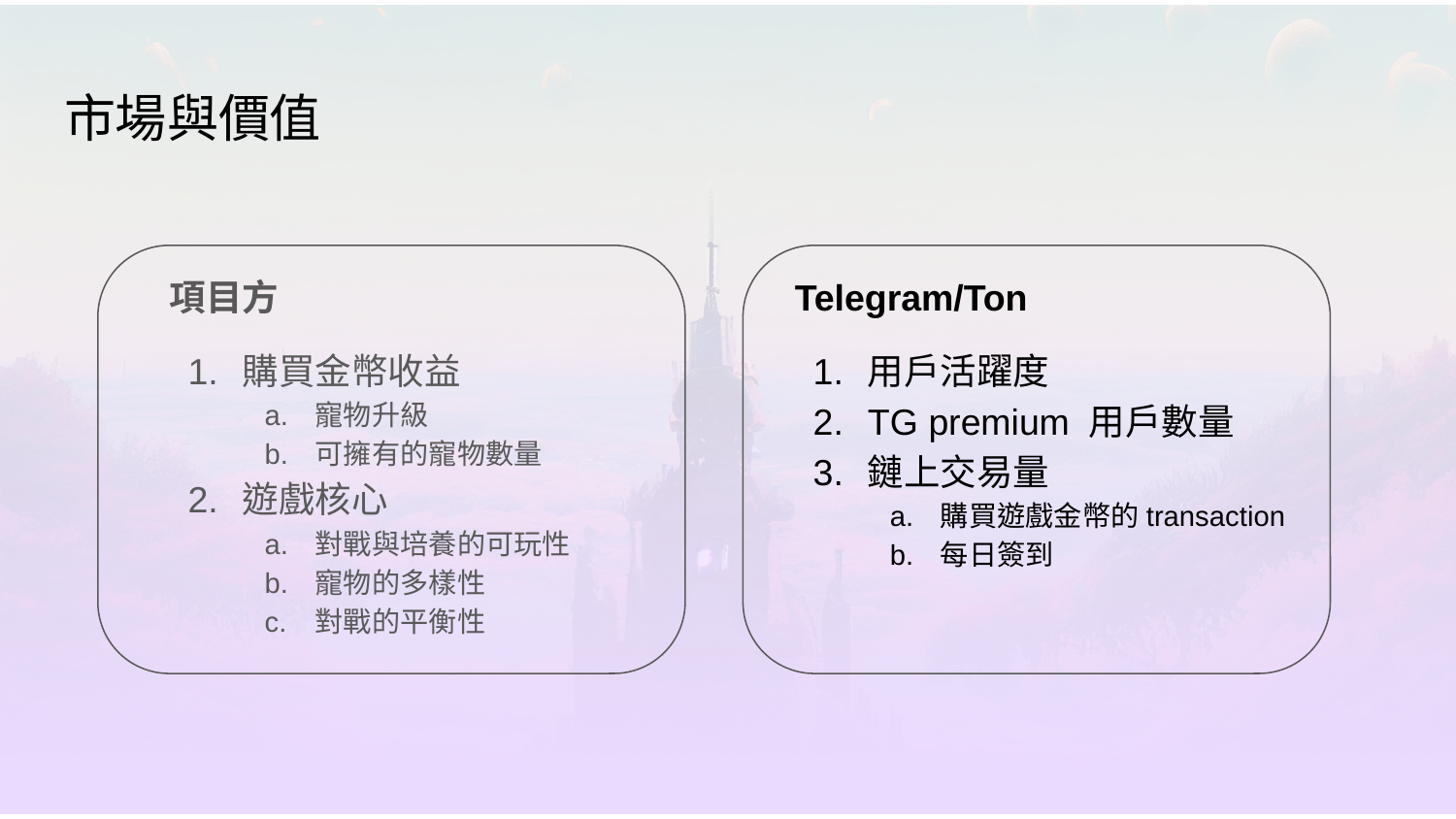

# 市場與價值

項目方
購買金幣收益
寵物升級
可擁有的寵物數量
遊戲核心
對戰與培養的可玩性
寵物的多樣性
對戰的平衡性
Telegram/Ton
用戶活躍度
TG premium 用戶數量
鏈上交易量
購買遊戲金幣的transaction
每日簽到